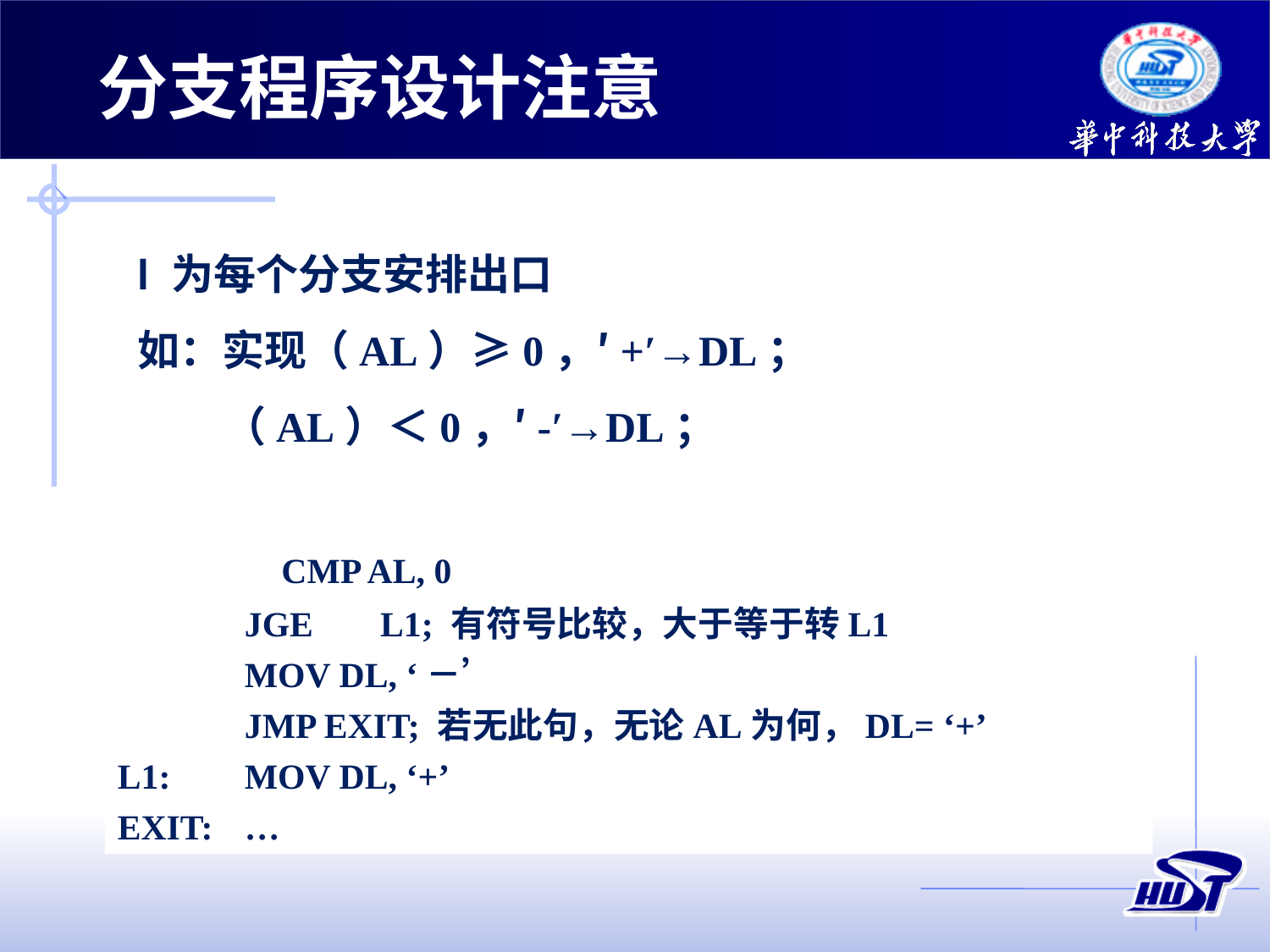

分支程序设计注意
l 为每个分支安排出口
如：实现（AL）≥0，′+′→DL；
        （AL）＜0，′-′→DL；
	CMP AL, 0
	JGE	 L1; 有符号比较，大于等于转L1
	MOV DL, ‘－’
	JMP EXIT; 若无此句，无论AL为何，DL= ‘+’
L1:	MOV DL, ‘+’
EXIT:	…